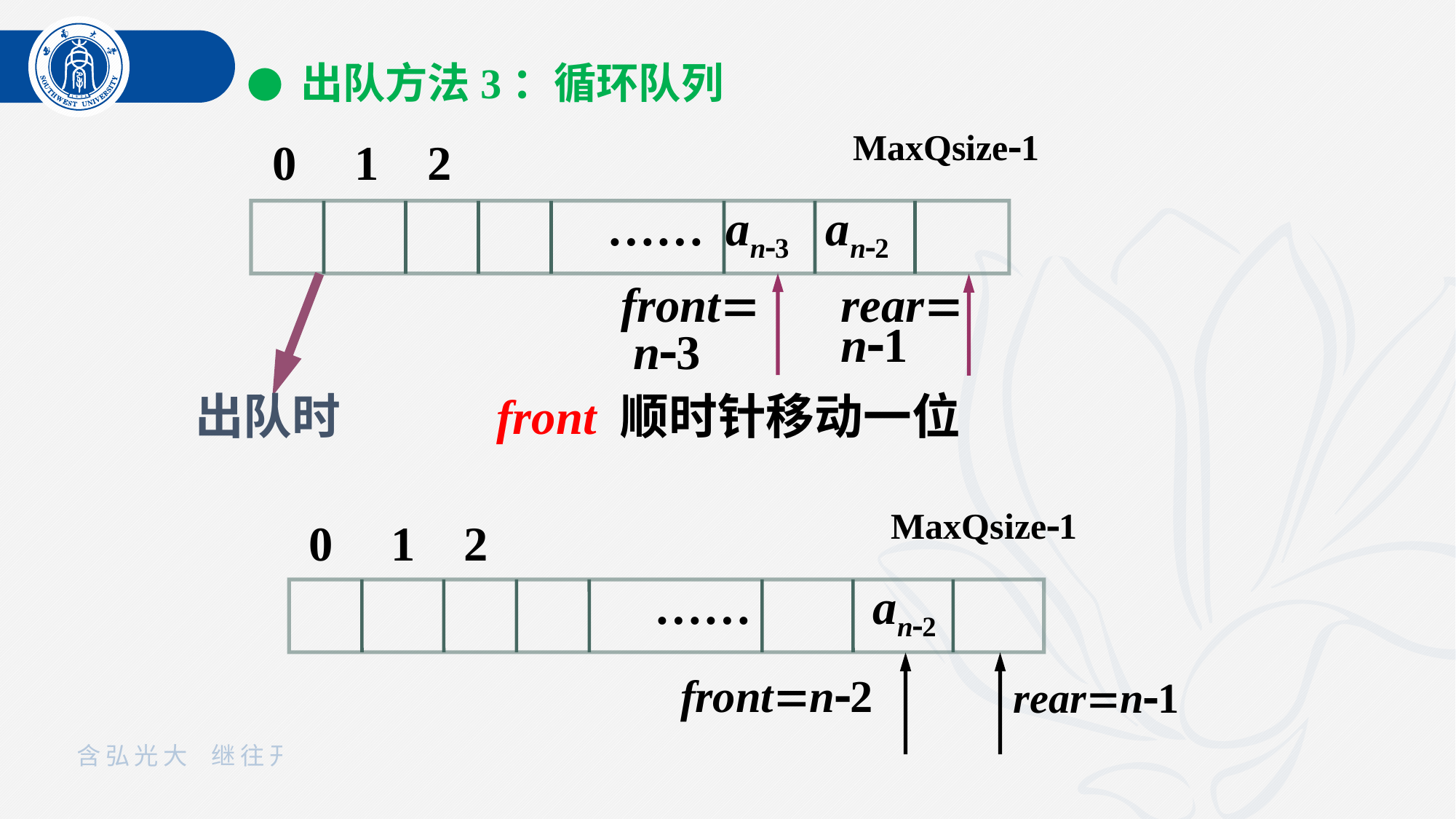

● 出队方法3：循环队列
MaxQsize−1
……
an−3
an−2

front=
 n−3
rear=
n−1

0
1
2

出队时             front 顺时针移动一位
MaxQsize−1
0
1
2

……
an−2

front=n−2
rear=n−1